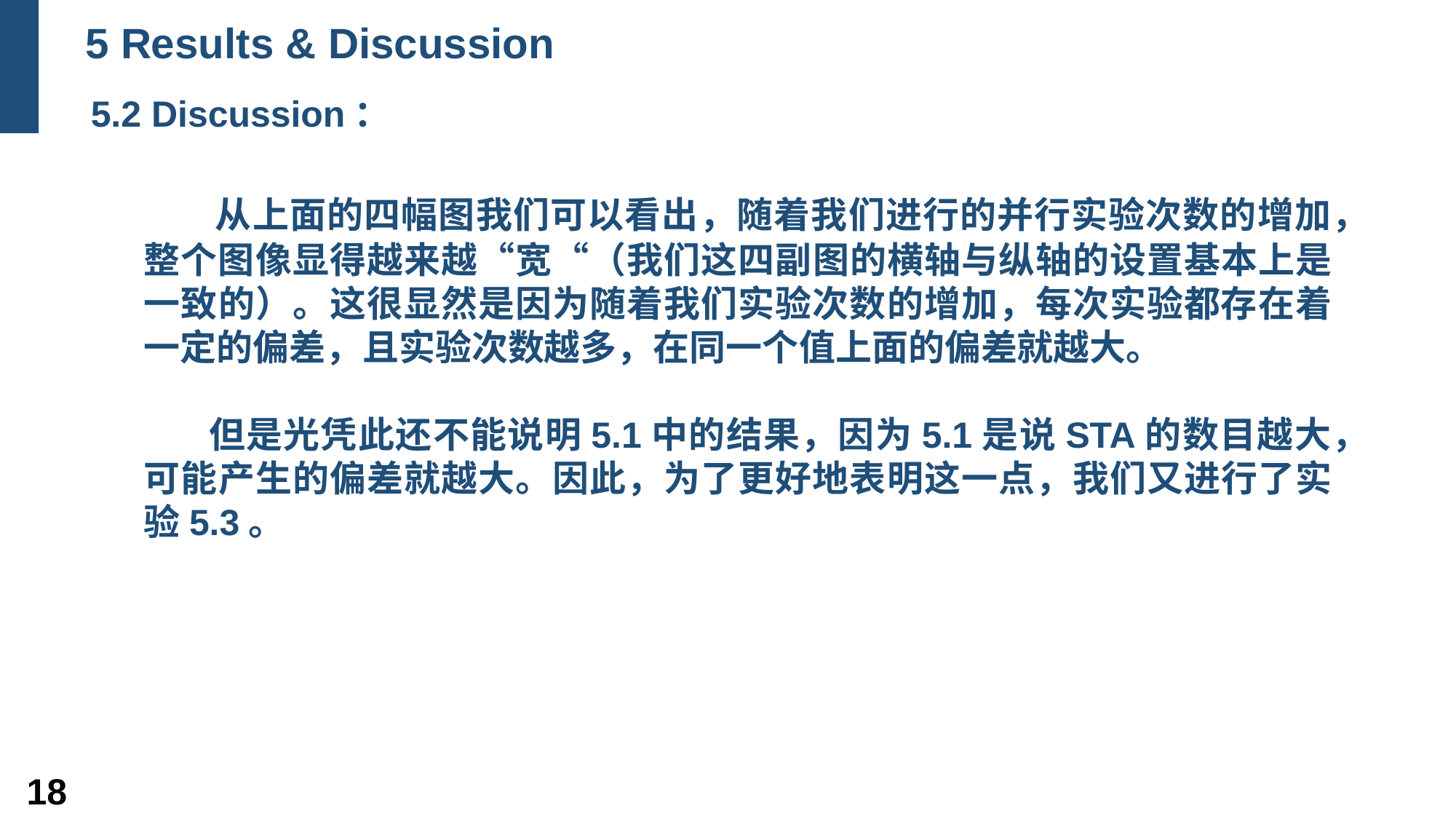

5 Results & Discussion
5.2 Discussion：
      从上面的四幅图我们可以看出，随着我们进行的并行实验次数的增加，整个图像显得越来越“宽“（我们这四副图的横轴与纵轴的设置基本上是一致的）。这很显然是因为随着我们实验次数的增加，每次实验都存在着一定的偏差，且实验次数越多，在同一个值上面的偏差就越大。

      但是光凭此还不能说明5.1中的结果，因为5.1是说STA的数目越大，可能产生的偏差就越大。因此，为了更好地表明这一点，我们又进行了实验5.3。

18